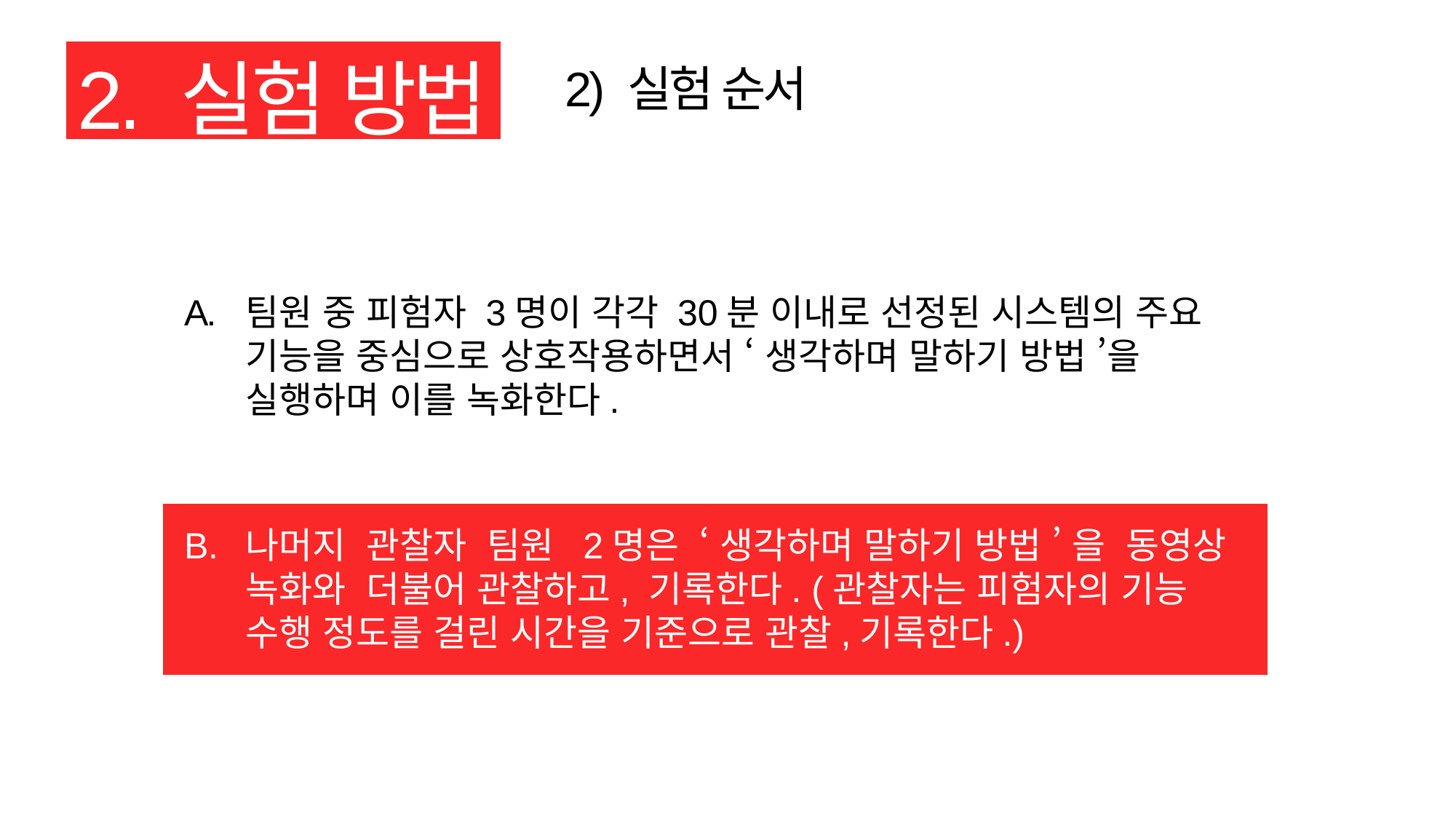

2. 실험 방법

2. 실험 방법

2) 실험 순서
팀원 중 피험자 3명이 각각 30분 이내로 선정된 시스템의 주요 기능을 중심으로 상호작용하면서 ‘ 생각하며 말하기 방법 ’을 실행하며 이를 녹화한다.

나머지  관찰자  팀원  2명은  ‘ 생각하며 말하기 방법 ’ 을  동영상  녹화와  더불어 관찰하고, 기록한다. (관찰자는 피험자의 기능 수행 정도를 걸린 시간을 기준으로 관찰,기록한다.)